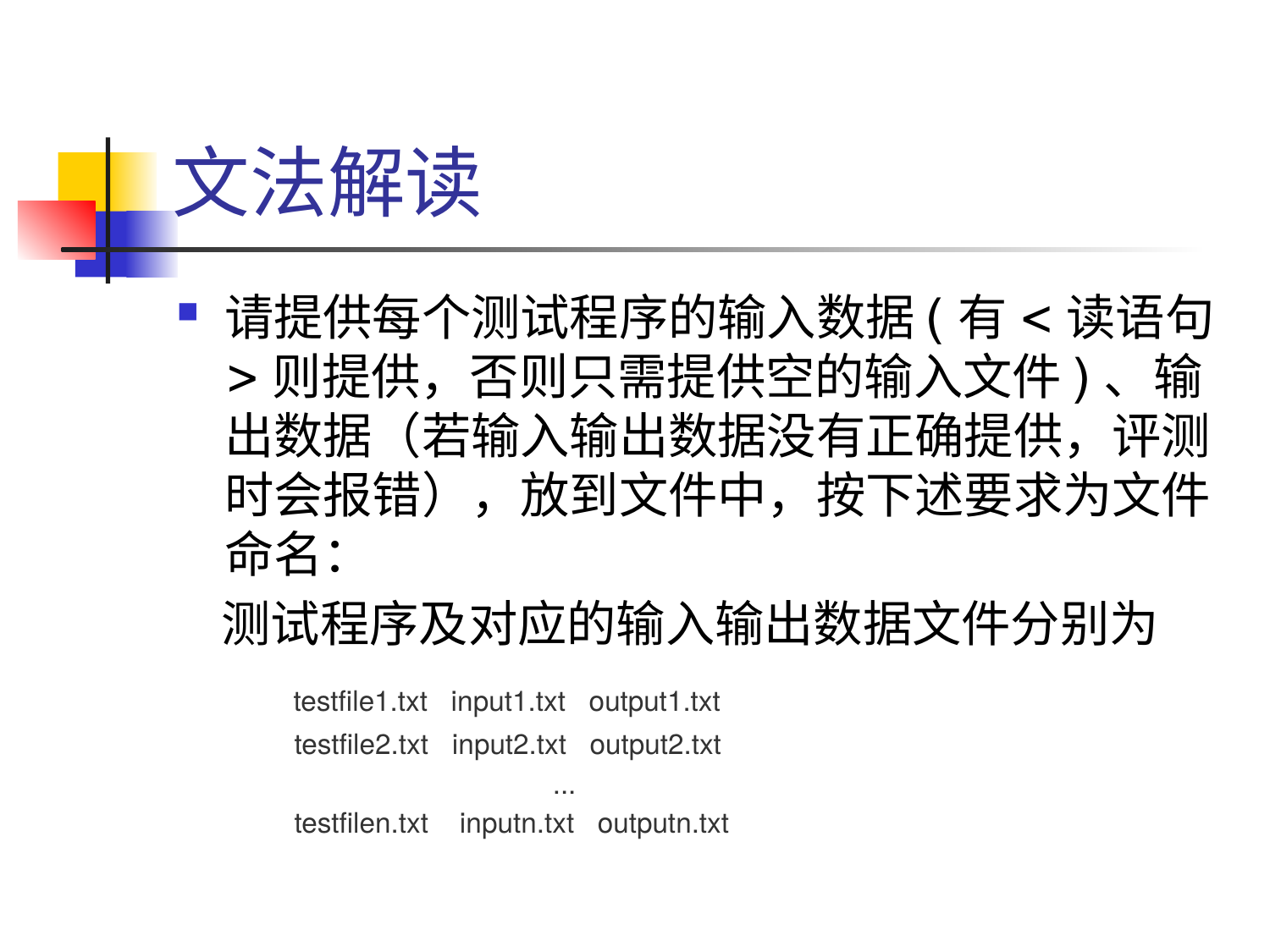

# 文法解读
请提供每个测试程序的输入数据(有<读语句>则提供，否则只需提供空的输入文件)、输出数据（若输入输出数据没有正确提供，评测时会报错），放到文件中，按下述要求为文件命名：
   测试程序及对应的输入输出数据文件分别为
           testfile1.txt   input1.txt   output1.txt
               testfile2.txt   input2.txt   output2.txt
                                                ...
               testfilen.txt    inputn.txt   outputn.txt